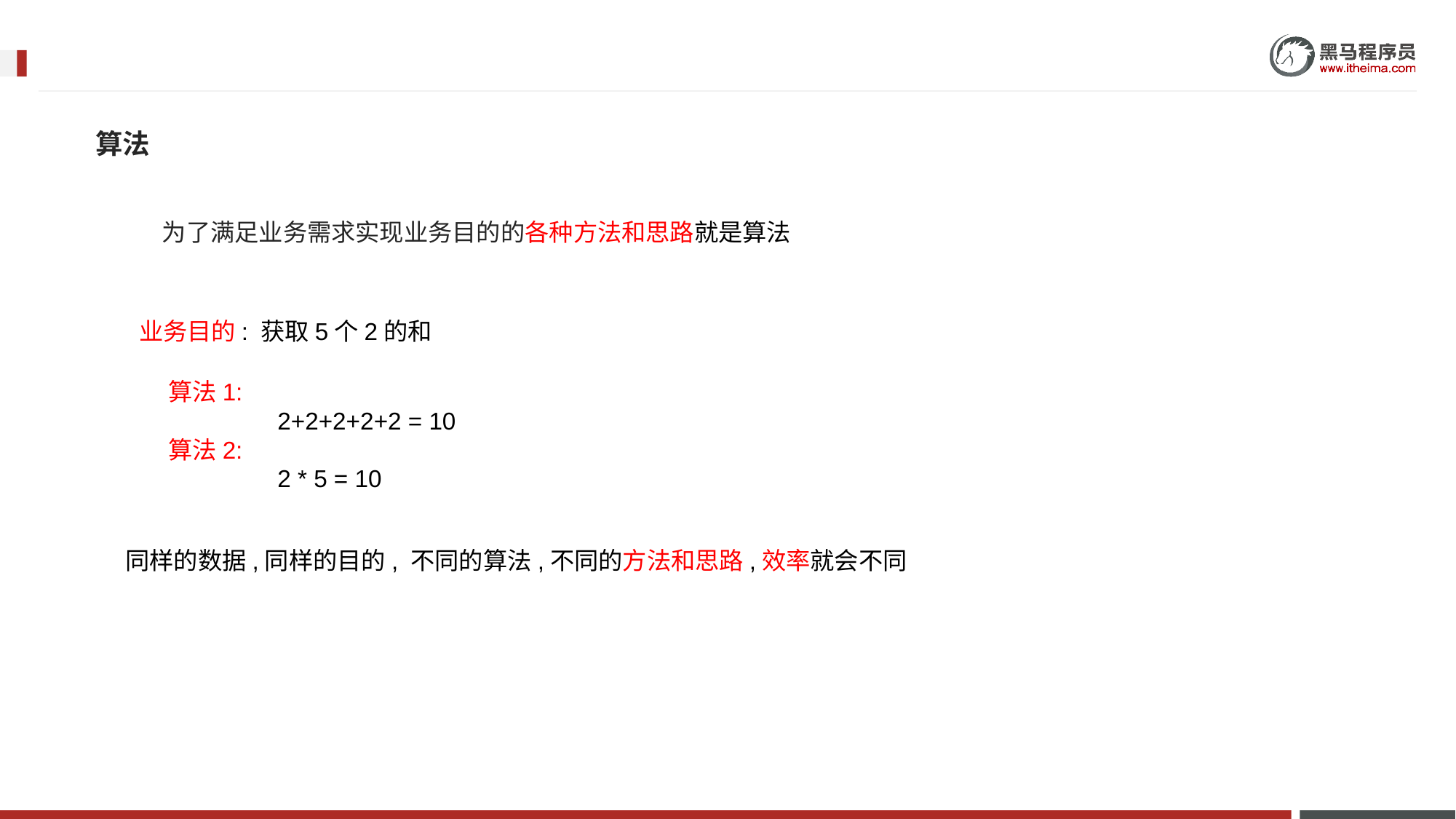

算法
  为了满足业务需求实现业务目的的各种方法和思路就是算法
业务目的: 获取5个2的和
算法1:
	2+2+2+2+2 = 10
算法2:
	2 * 5 = 10
同样的数据,同样的目的, 不同的算法,不同的方法和思路,效率就会不同